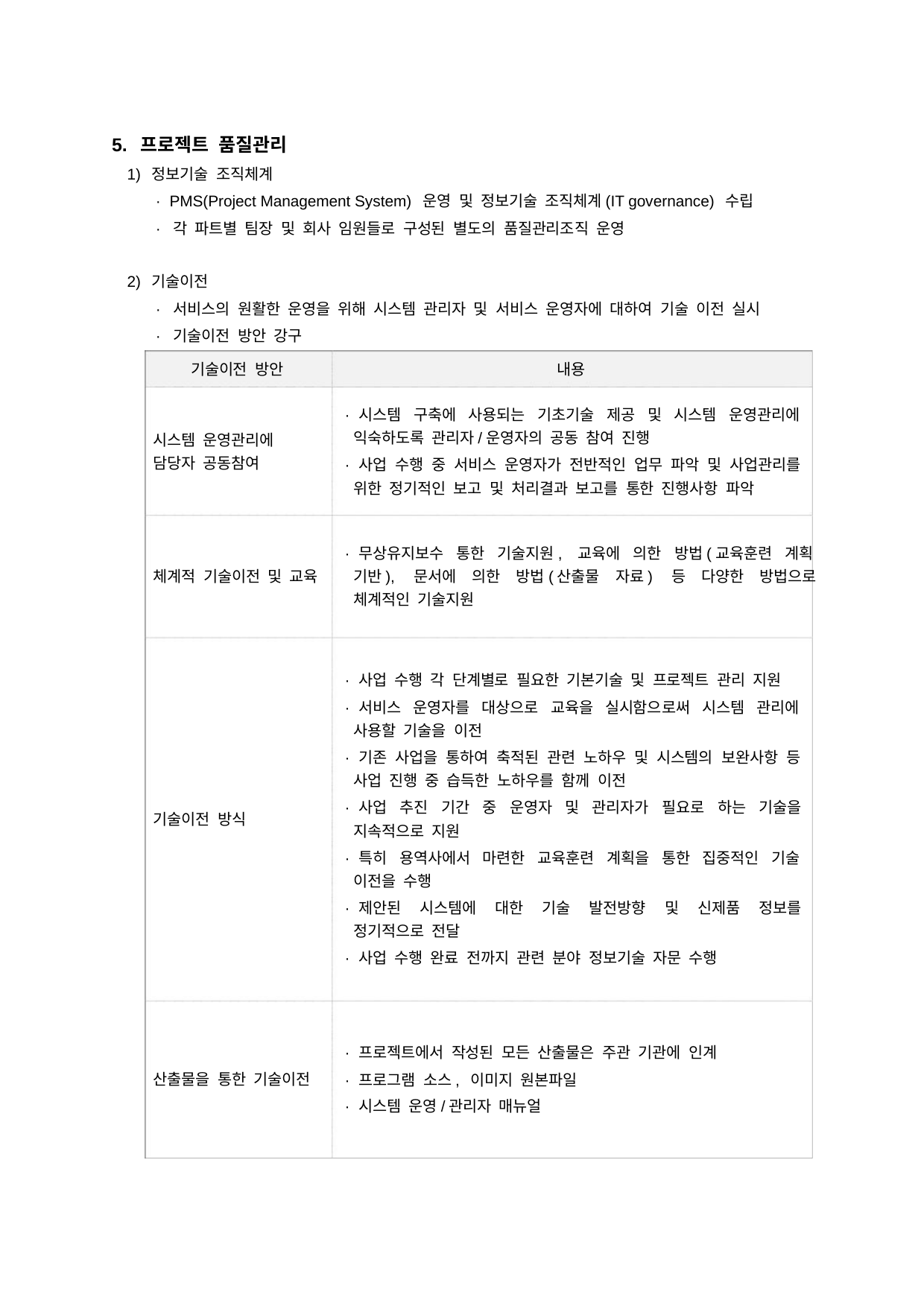

5. 프로젝트 품질관리
1) 정보기술 조직체계
· PMS(Project Management System) 운영 및 정보기술 조직체계(IT governance) 수립
· 각 파트별 팀장 및 회사 임원들로 구성된 별도의 품질관리조직 운영
2) 기술이전
· 서비스의 원활한 운영을 위해 시스템 관리자 및 서비스 운영자에 대하여 기술 이전 실시
· 기술이전 방안 강구

기술이전 방안
내용
· 시스템 구축에 사용되는 기초기술 제공 및 시스템 운영관리에
익숙하도록 관리자/운영자의 공동 참여 진행
시스템 운영관리에
담당자 공동참여
· 사업 수행 중 서비스 운영자가 전반적인 업무 파악 및 사업관리를
위한 정기적인 보고 및 처리결과 보고를 통한 진행사항 파악
· 무상유지보수 통한 기술지원, 교육에 의한 방법(교육훈련 계획
체계적 기술이전 및 교육
기반), 문서에 의한 방법(산출물 자료) 등 다양한 방법으로
체계적인 기술지원
· 사업 수행 각 단계별로 필요한 기본기술 및 프로젝트 관리 지원
· 서비스 운영자를 대상으로 교육을 실시함으로써 시스템 관리에
사용할 기술을 이전
· 기존 사업을 통하여 축적된 관련 노하우 및 시스템의 보완사항 등
사업 진행 중 습득한 노하우를 함께 이전
· 사업 추진 기간 중 운영자 및 관리자가 필요로 하는 기술을
지속적으로 지원
기술이전 방식
· 특히 용역사에서 마련한 교육훈련 계획을 통한 집중적인 기술
이전을 수행
· 제안된 시스템에 대한 기술 발전방향
정기적으로 전달
및
신제품 정보를
· 사업 수행 완료 전까지 관련 분야 정보기술 자문 수행
· 프로젝트에서 작성된 모든 산출물은 주관 기관에 인계
· 프로그램 소스, 이미지 원본파일
산출물을 통한 기술이전
· 시스템 운영/관리자 매뉴얼